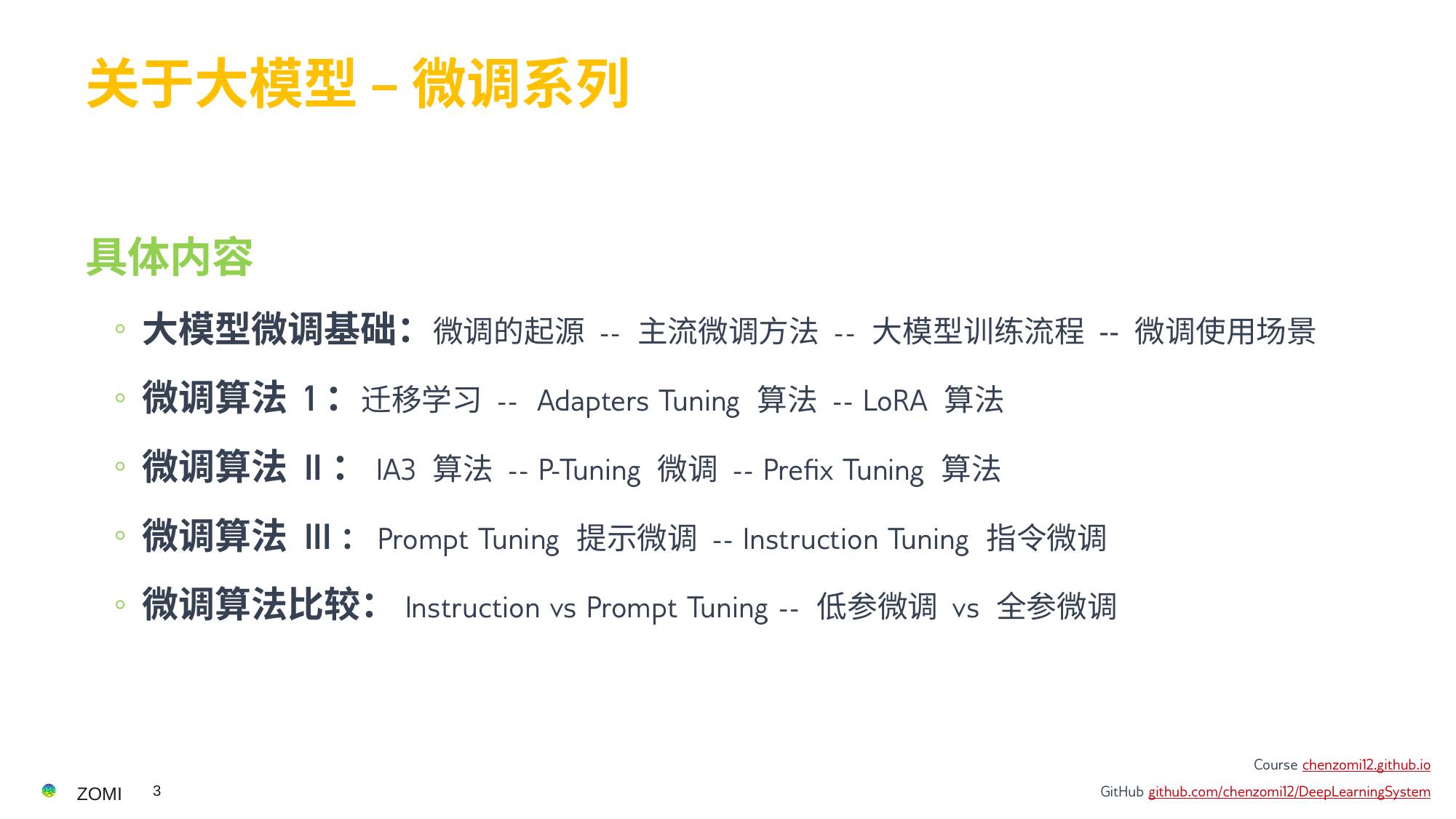

# 关于大模型 – 微调系列
具体内容
大模型微调基础：微调的起源 -- 主流微调方法 -- 大模型训练流程 -- 微调使用场景
微调算法 1：迁移学习 --  Adapters Tuning 算法 -- LoRA 算法
微调算法 II：IA3 算法 -- P-Tuning 微调 -- Prefix Tuning 算法
微调算法 III：Prompt Tuning 提示微调 -- Instruction Tuning 指令微调
微调算法比较：Instruction vs Prompt Tuning -- 低参微调 vs 全参微调